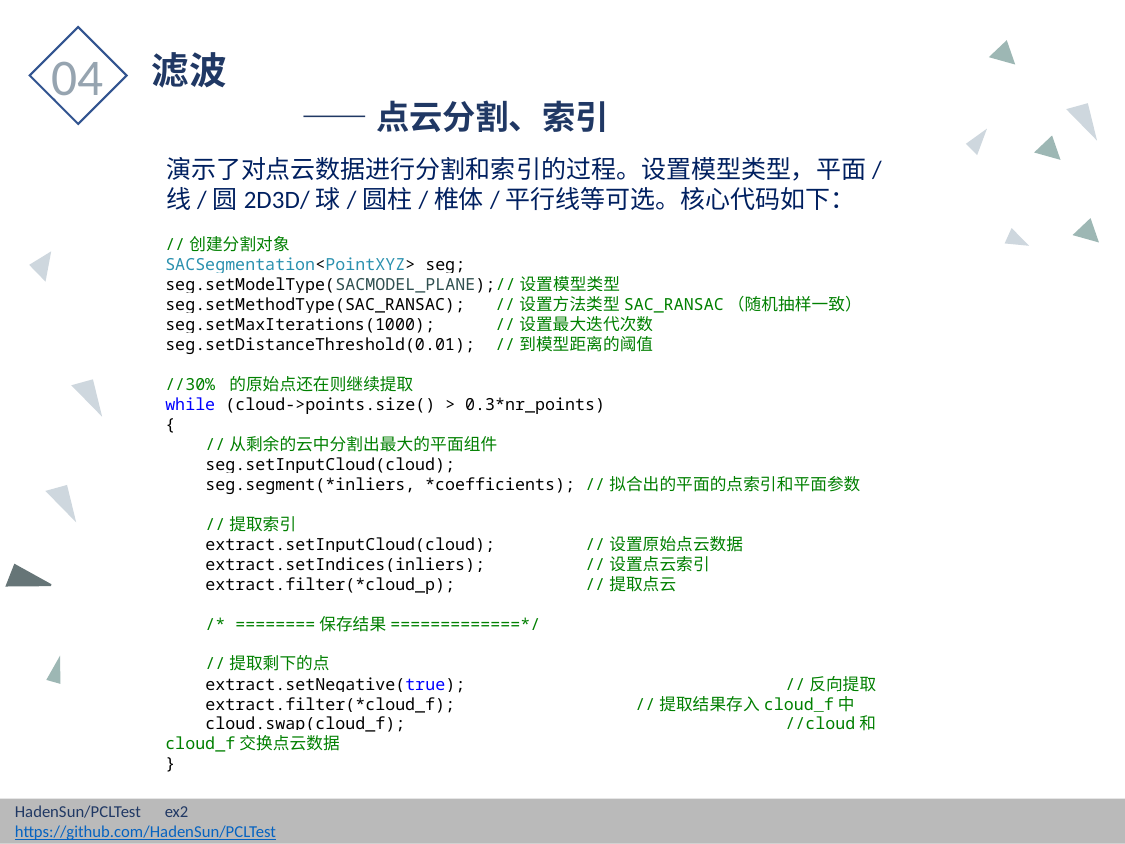

04
滤波
	——点云分割、索引

演示了对点云数据进行分割和索引的过程。设置模型类型，平面/线/圆2D3D/球/圆柱/椎体/平行线等可选。核心代码如下：

//创建分割对象
SACSegmentation<PointXYZ> seg;
seg.setModelType(SACMODEL_PLANE);//设置模型类型
seg.setMethodType(SAC_RANSAC);   //设置方法类型SAC_RANSAC（随机抽样一致）
seg.setMaxIterations(1000);      //设置最大迭代次数
seg.setDistanceThreshold(0.01);  //到模型距离的阈值

//30% 的原始点还在则继续提取
while (cloud->points.size() > 0.3*nr_points)
{
    //从剩余的云中分割出最大的平面组件
    seg.setInputCloud(cloud);
    seg.segment(*inliers, *coefficients); //拟合出的平面的点索引和平面参数

    //提取索引
    extract.setInputCloud(cloud);         //设置原始点云数据
    extract.setIndices(inliers);          //设置点云索引
    extract.filter(*cloud_p);             //提取点云

    /* ========保存结果=============*/

    //提取剩下的点
    extract.setNegative(true);		  //反向提取
    extract.filter(*cloud_f);		  //提取结果存入cloud_f中
    cloud.swap(cloud_f);		  	  //cloud和cloud_f交换点云数据
}

HadenSun/PCLTest	ex2
https://github.com/HadenSun/PCLTest